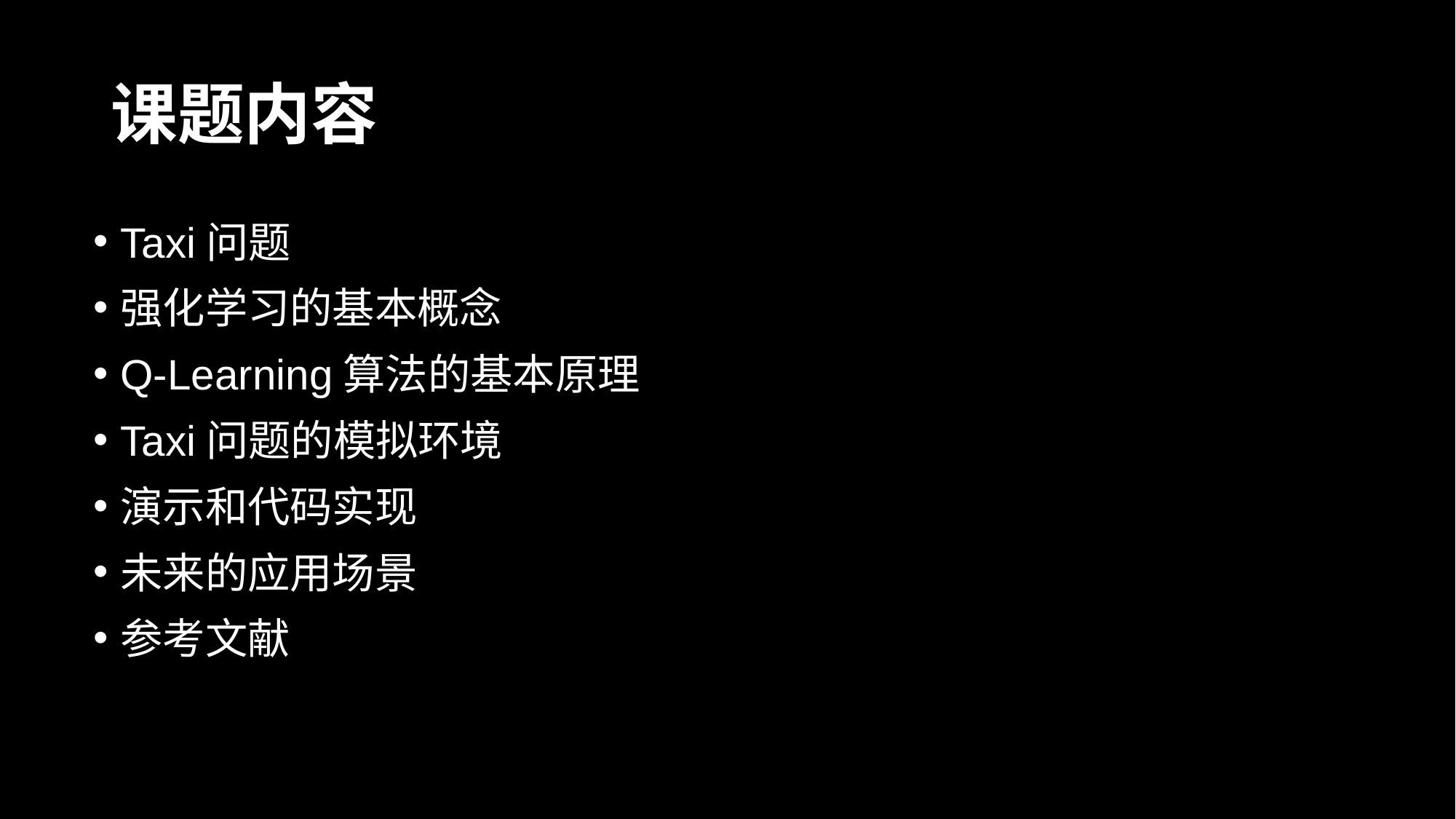

# 课题内容
Taxi问题
强化学习的基本概念
Q-Learning算法的基本原理
Taxi问题的模拟环境
演示和代码实现
未来的应用场景
参考文献